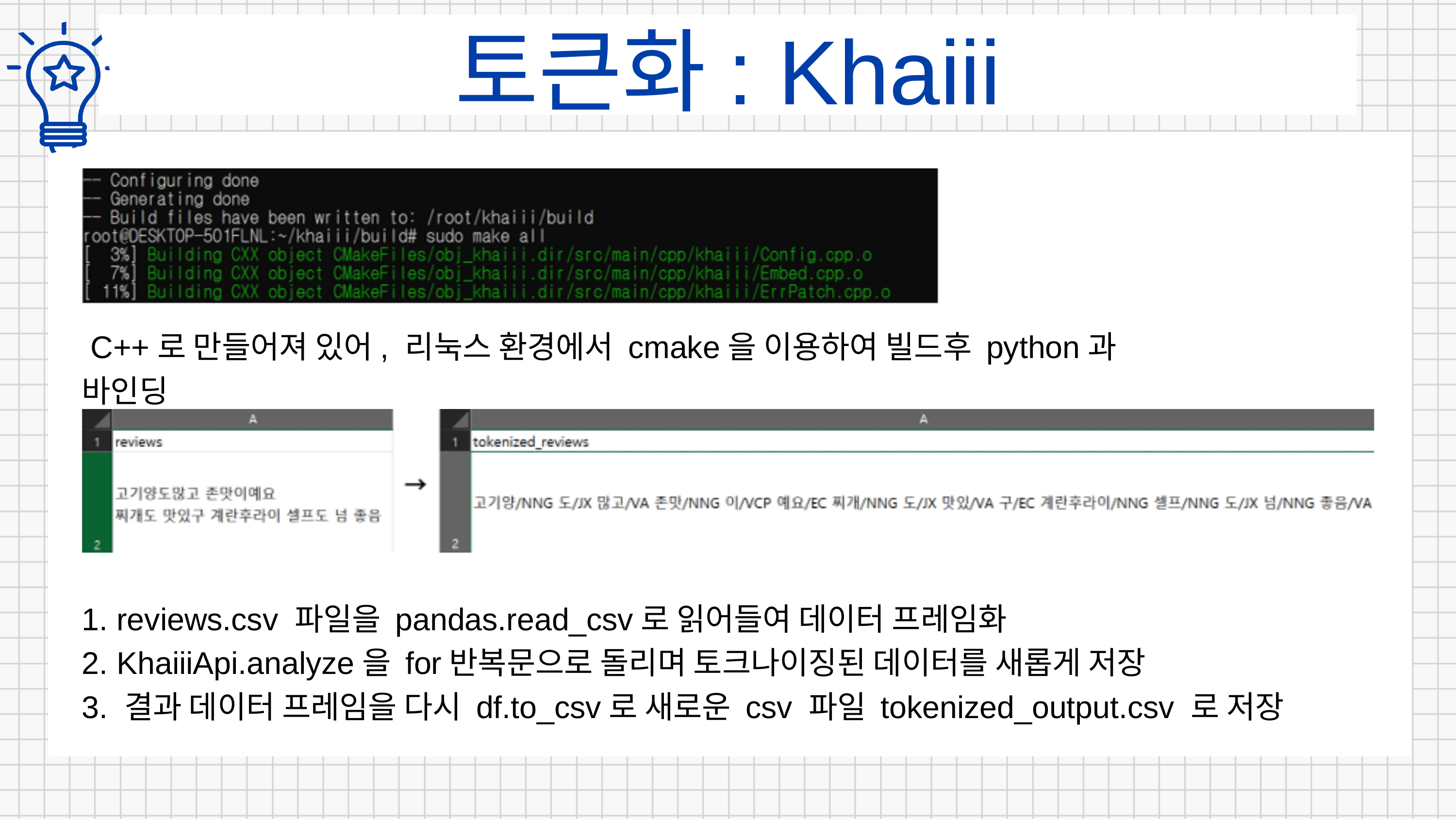

토큰화: Khaiii

 C++로 만들어져 있어, 리눅스 환경에서 cmake을 이용하여 빌드후 python과 바인딩

1. reviews.csv 파일을 pandas.read_csv로 읽어들여 데이터 프레임화
2. KhaiiiApi.analyze을 for반복문으로 돌리며 토크나이징된 데이터를 새롭게 저장
3. 결과 데이터 프레임을 다시 df.to_csv로 새로운 csv 파일 tokenized_output.csv 로 저장